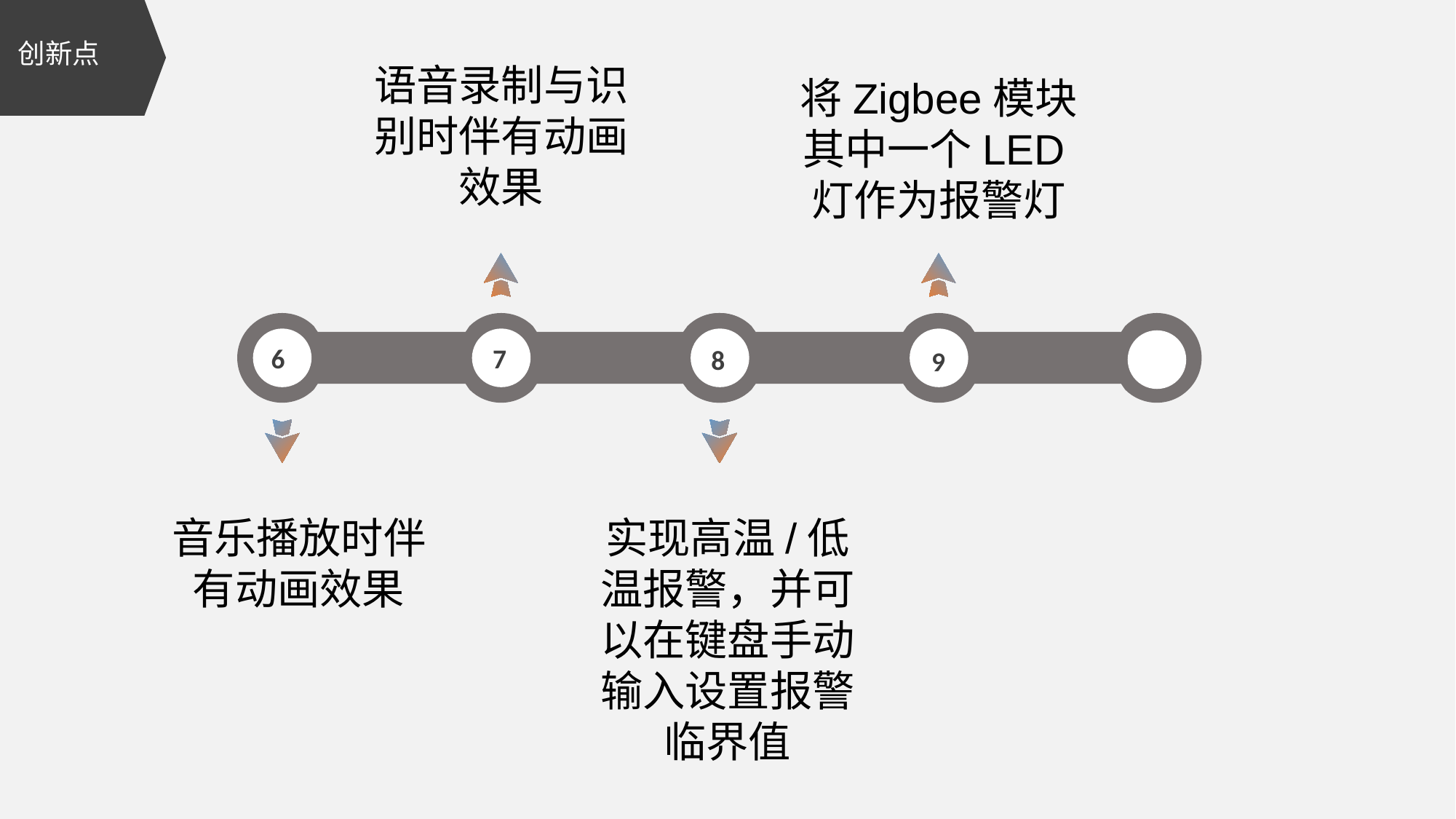

创新点
语音录制与识别时伴有动画效果
将Zigbee模块其中一个LED灯作为报警灯

6
7
8
9
音乐播放时伴有动画效果
实现高温/低温报警，并可以在键盘手动输入设置报警临界值